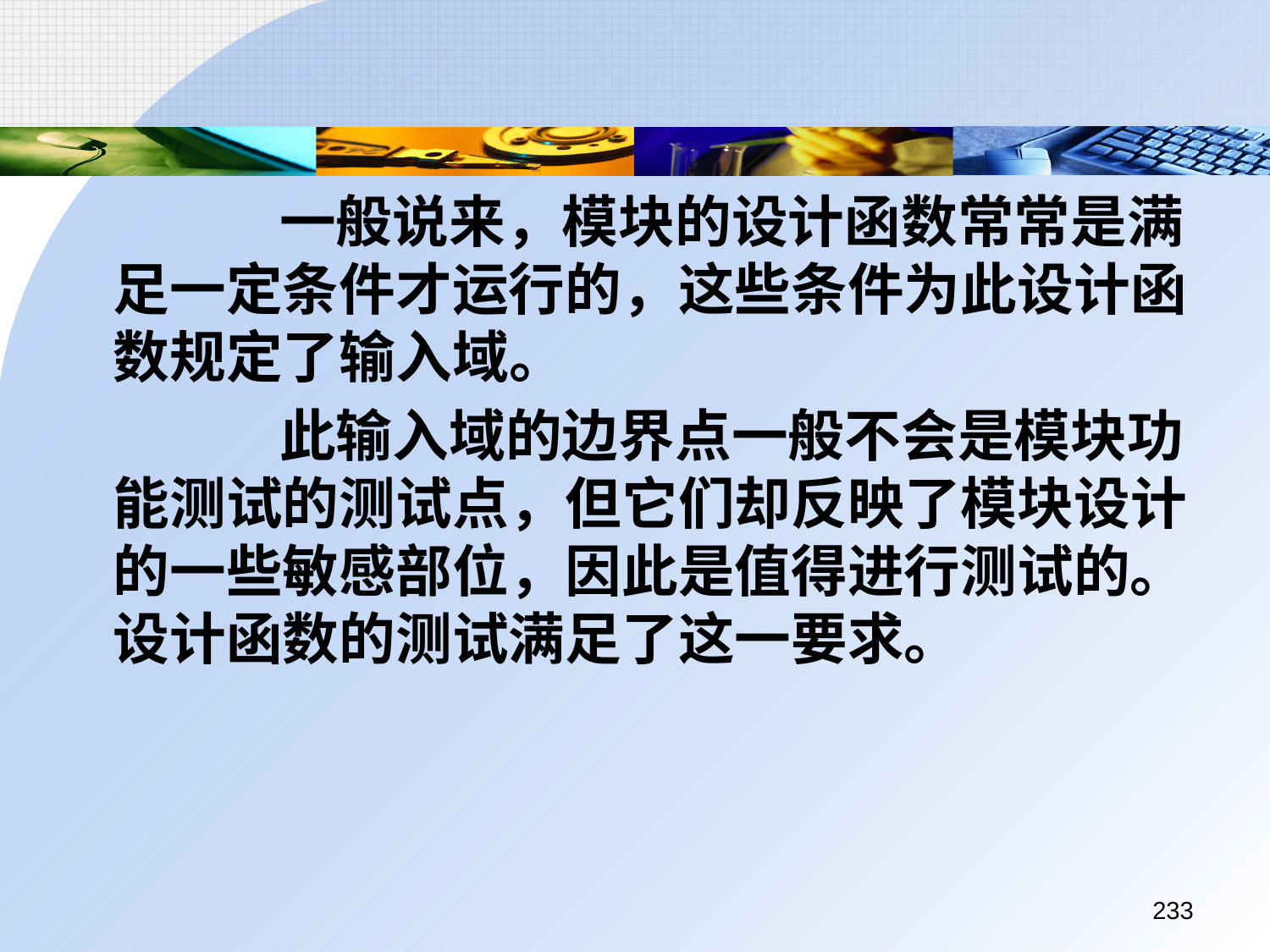

一般说来，模块的设计函数常常是满足一定条件才运行的，这些条件为此设计函数规定了输入域。
		  此输入域的边界点一般不会是模块功能测试的测试点，但它们却反映了模块设计的一些敏感部位，因此是值得进行测试的。设计函数的测试满足了这一要求。

233